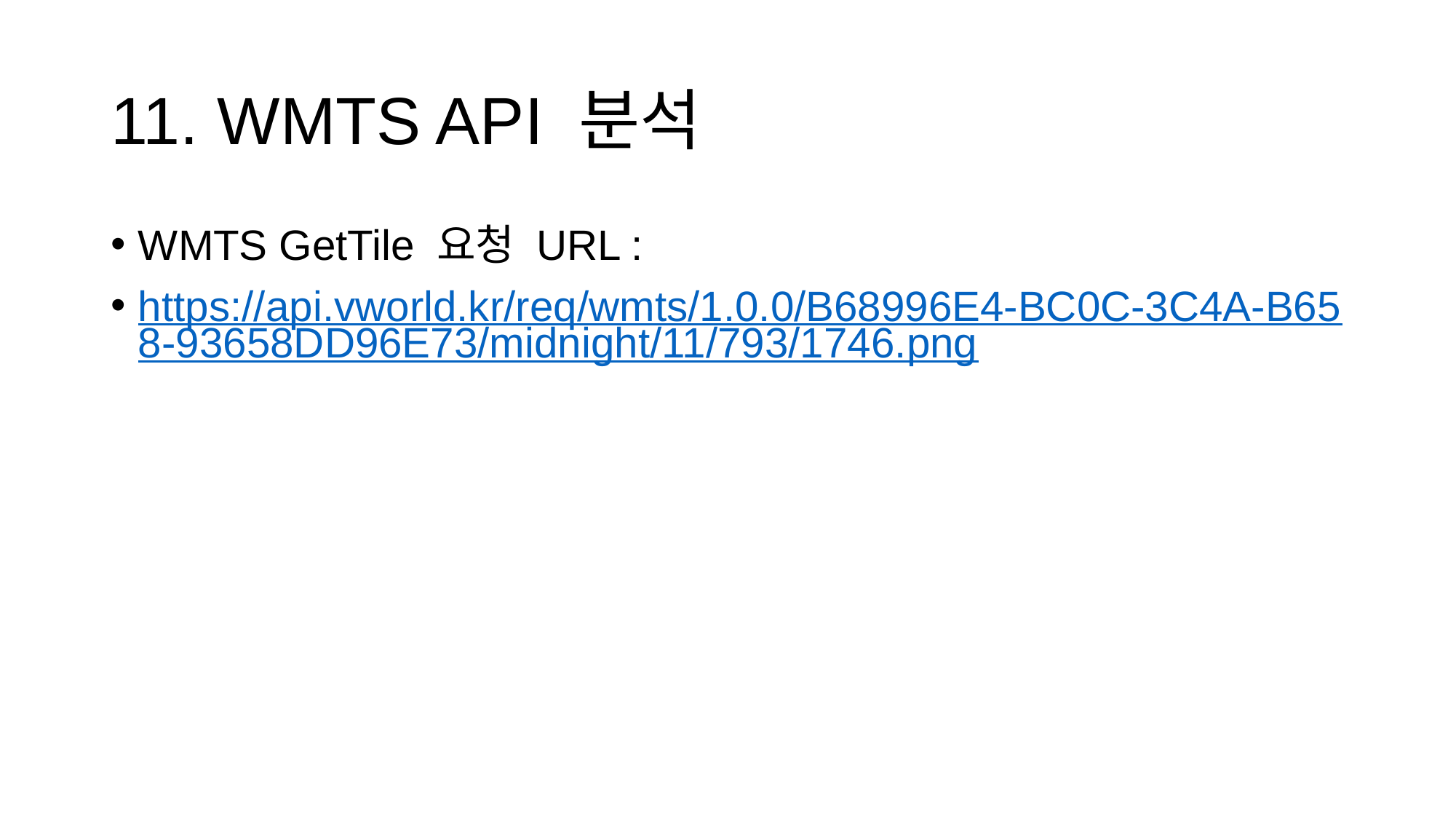

# 11. WMTS API 분석
WMTS GetTile 요청 URL :
https://api.vworld.kr/req/wmts/1.0.0/B68996E4-BC0C-3C4A-B658-93658DD96E73/midnight/11/793/1746.png